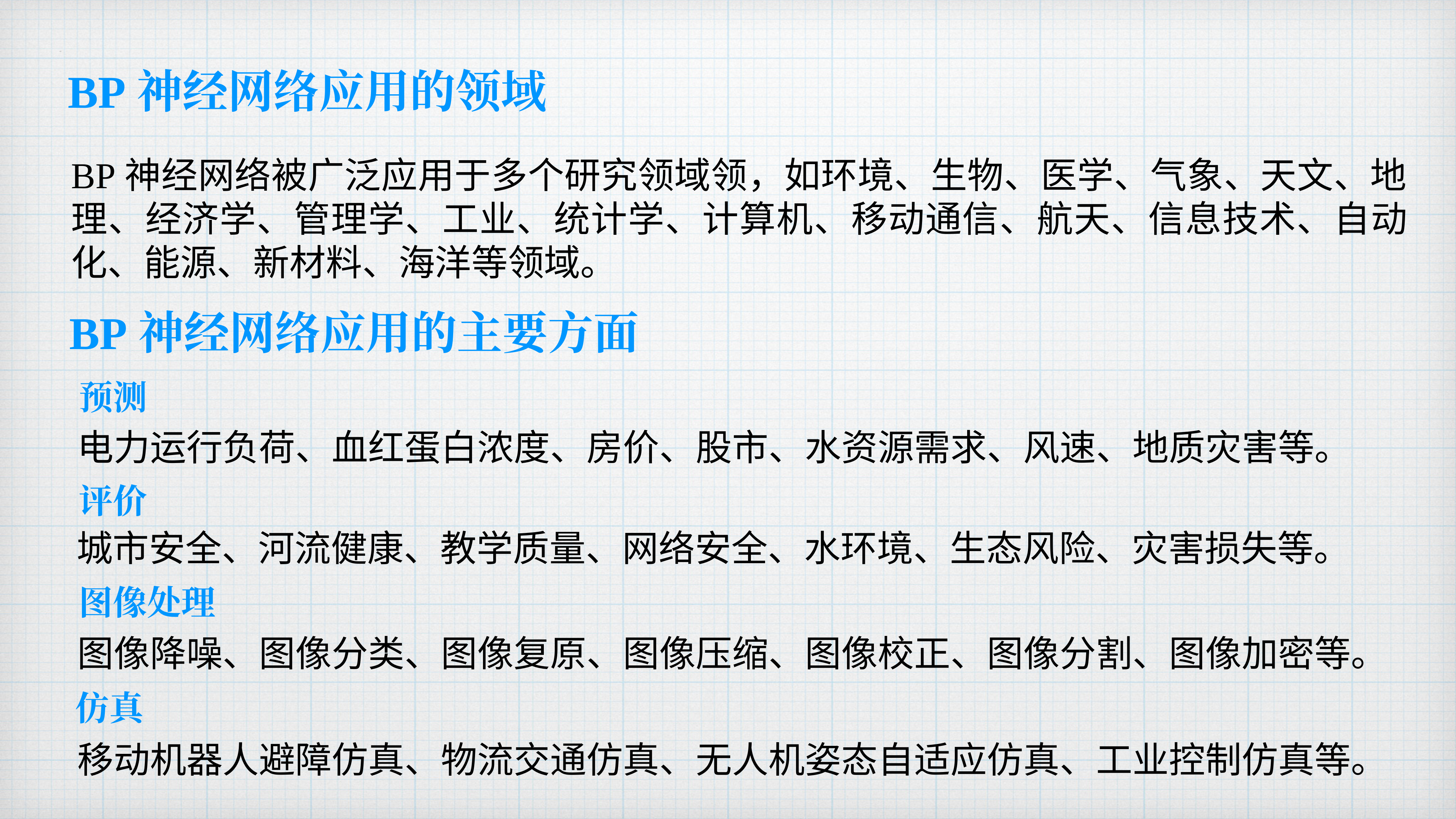

BP神经网络应用的领域
BP神经网络被广泛应用于多个研究领域领，如环境、生物、医学、气象、天文、地理、经济学、管理学、工业、统计学、计算机、移动通信、航天、信息技术、自动化、能源、新材料、海洋等领域。
BP神经网络应用的主要方面
预测
电力运行负荷、血红蛋白浓度、房价、股市、水资源需求、风速、地质灾害等。
评价
城市安全、河流健康、教学质量、网络安全、水环境、生态风险、灾害损失等。
图像处理
图像降噪、图像分类、图像复原、图像压缩、图像校正、图像分割、图像加密等。
仿真
移动机器人避障仿真、物流交通仿真、无人机姿态自适应仿真、工业控制仿真等。